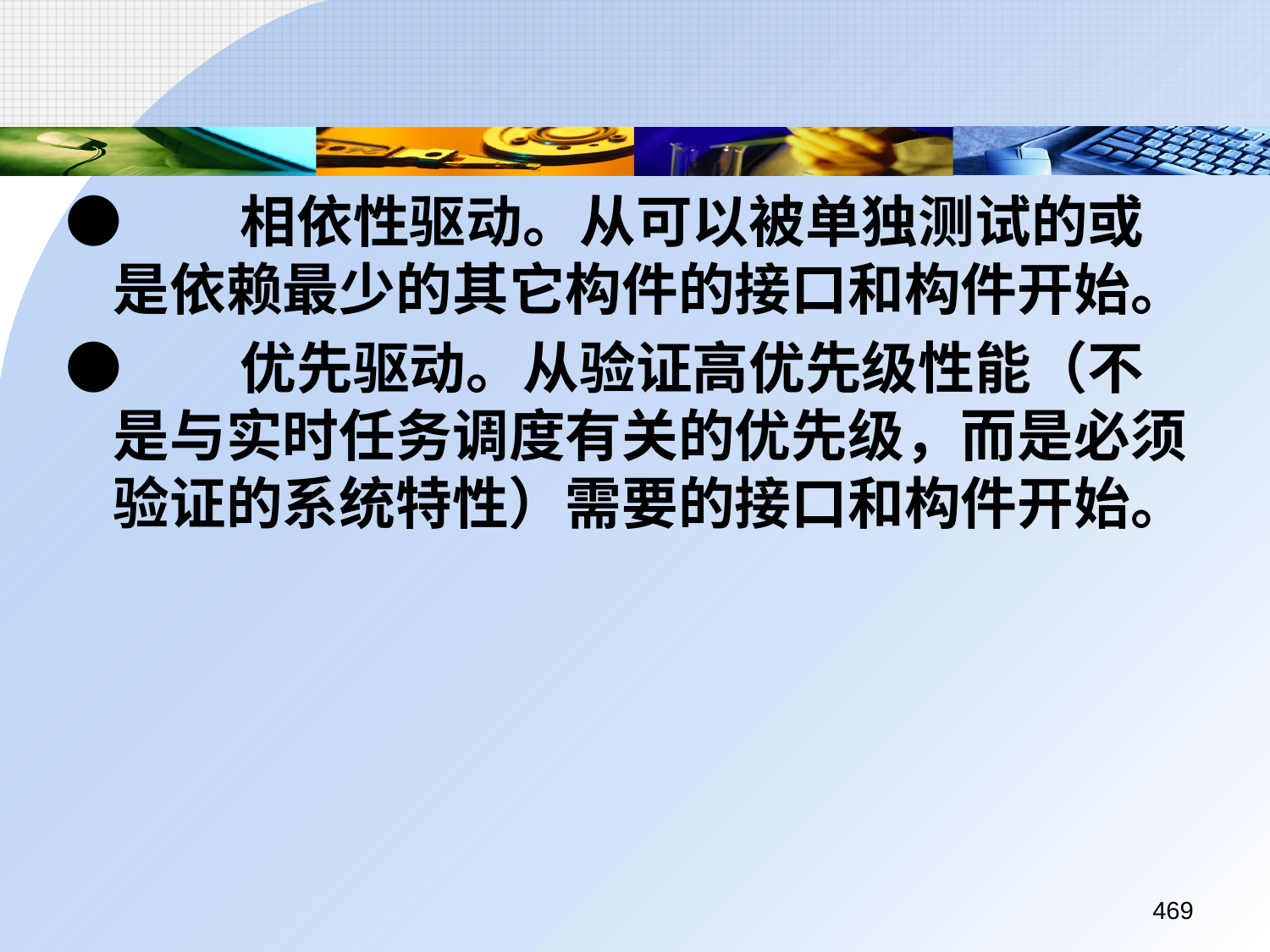

●	相依性驱动。从可以被单独测试的或是依赖最少的其它构件的接口和构件开始。
●	优先驱动。从验证高优先级性能（不是与实时任务调度有关的优先级，而是必须验证的系统特性）需要的接口和构件开始。

469